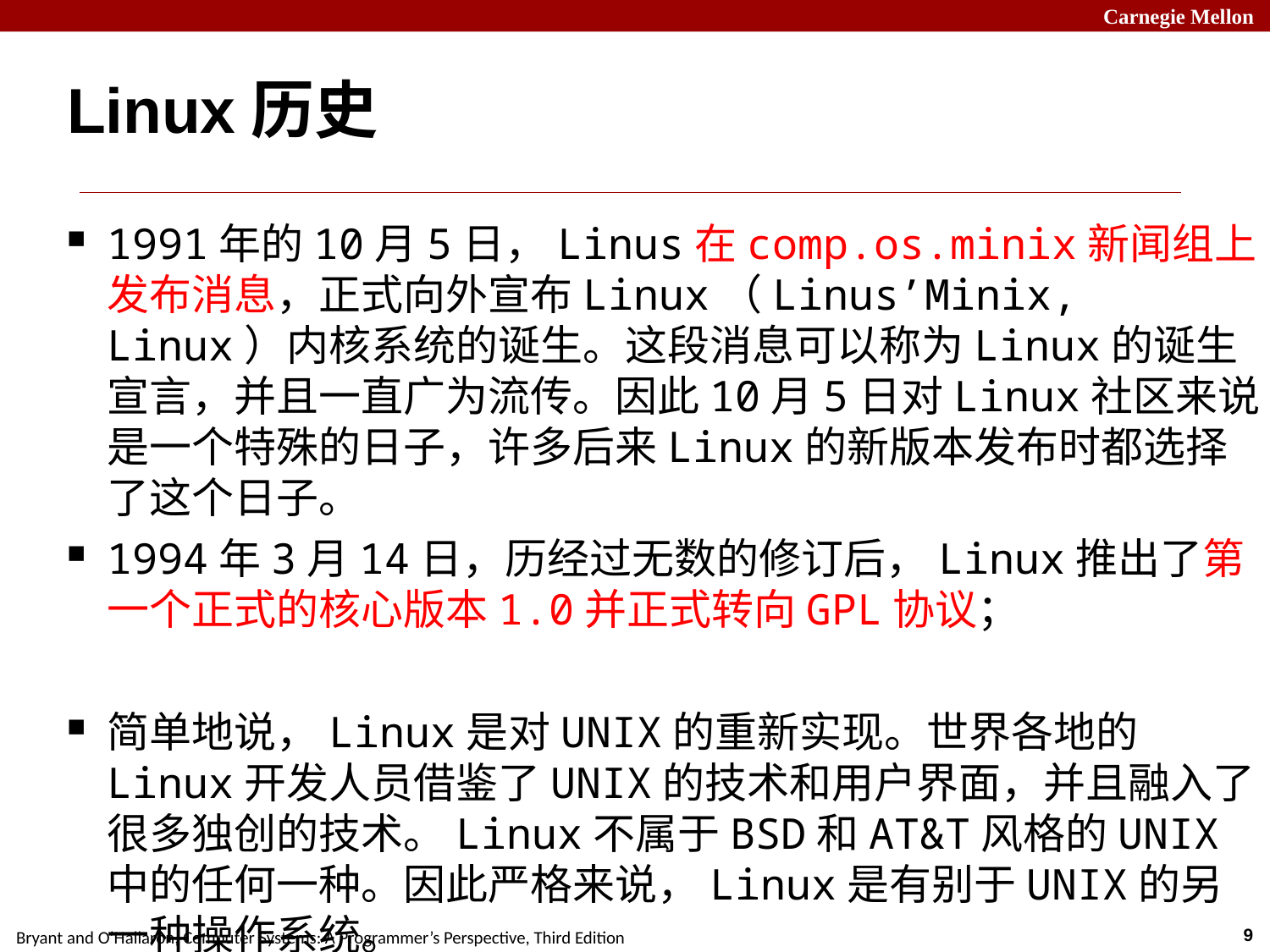

# Linux历史
1991年的10月5日，Linus在comp.os.minix新闻组上发布消息，正式向外宣布Linux（Linus’Minix, Linux）内核系统的诞生。这段消息可以称为Linux的诞生宣言，并且一直广为流传。因此10月5日对Linux社区来说是一个特殊的日子，许多后来Linux的新版本发布时都选择了这个日子。
1994年3月14日，历经过无数的修订后，Linux推出了第一个正式的核心版本1.0并正式转向GPL协议；

简单地说，Linux是对UNIX的重新实现。世界各地的Linux开发人员借鉴了UNIX的技术和用户界面，并且融入了很多独创的技术。Linux不属于BSD和AT&T风格的UNIX中的任何一种。因此严格来说，Linux是有别于UNIX的另一种操作系统。